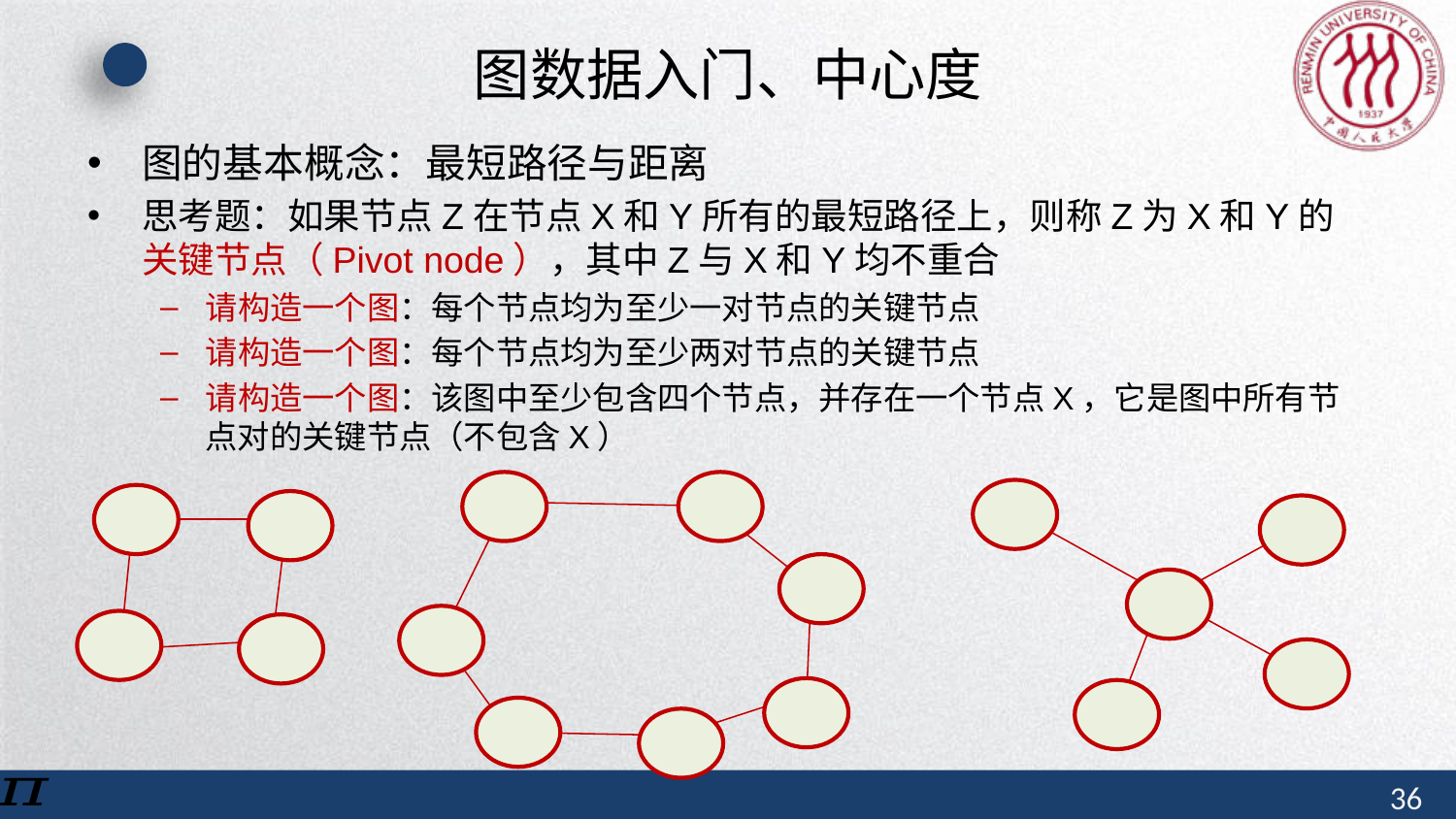

# 图数据入门、中心度
图的基本概念：最短路径与距离
思考题：如果节点Z在节点X和Y所有的最短路径上，则称Z为X和Y的关键节点（Pivot node），其中Z与X和Y均不重合
请构造一个图：每个节点均为至少一对节点的关键节点
请构造一个图：每个节点均为至少两对节点的关键节点
请构造一个图：该图中至少包含四个节点，并存在一个节点X，它是图中所有节点对的关键节点（不包含X）